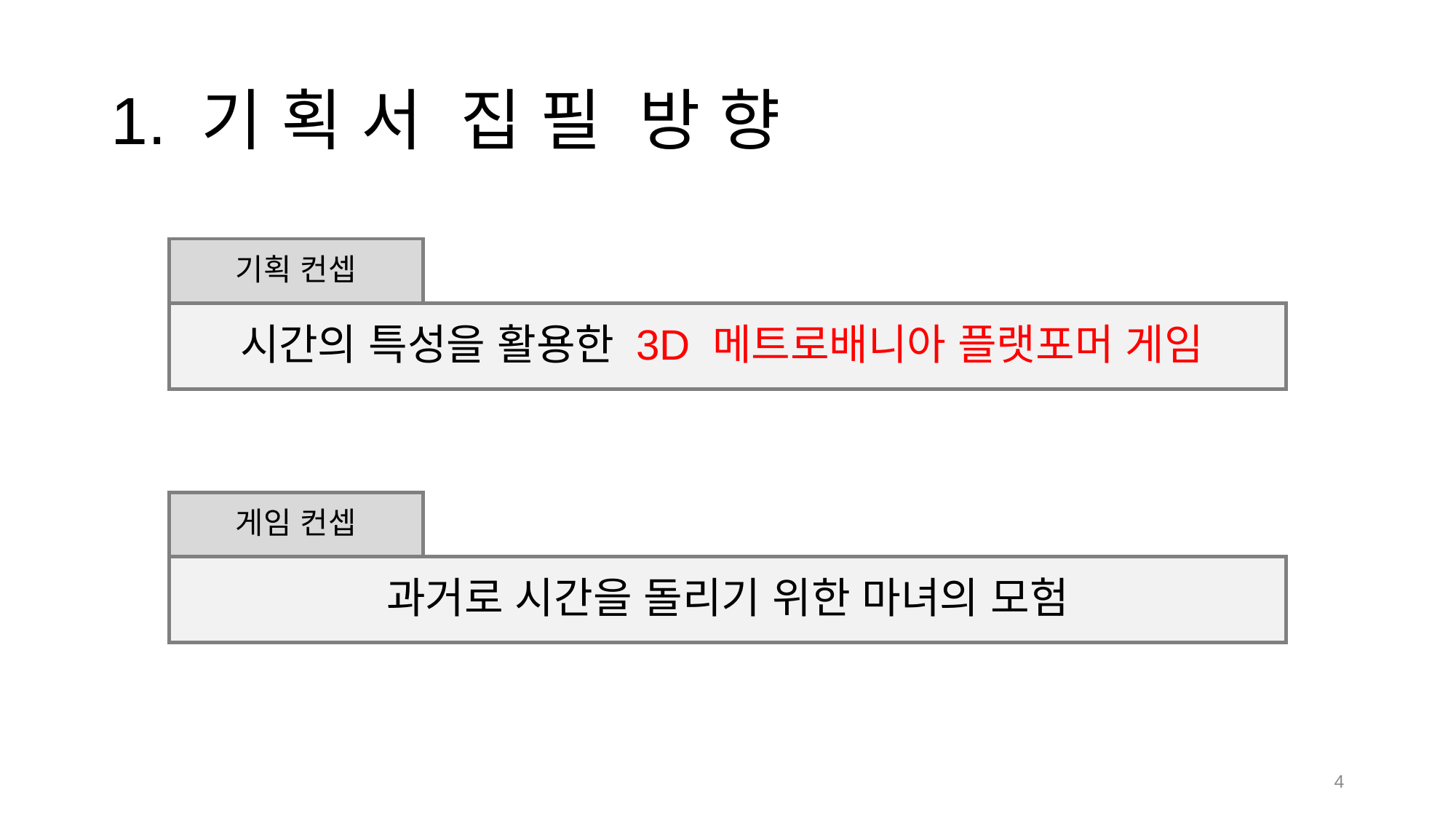

# 1. 기 획 서  집 필  방 향
기획 컨셉
시간의 특성을 활용한 3D 메트로배니아 플랫포머 게임
게임 컨셉
과거로 시간을 돌리기 위한 마녀의 모험
4